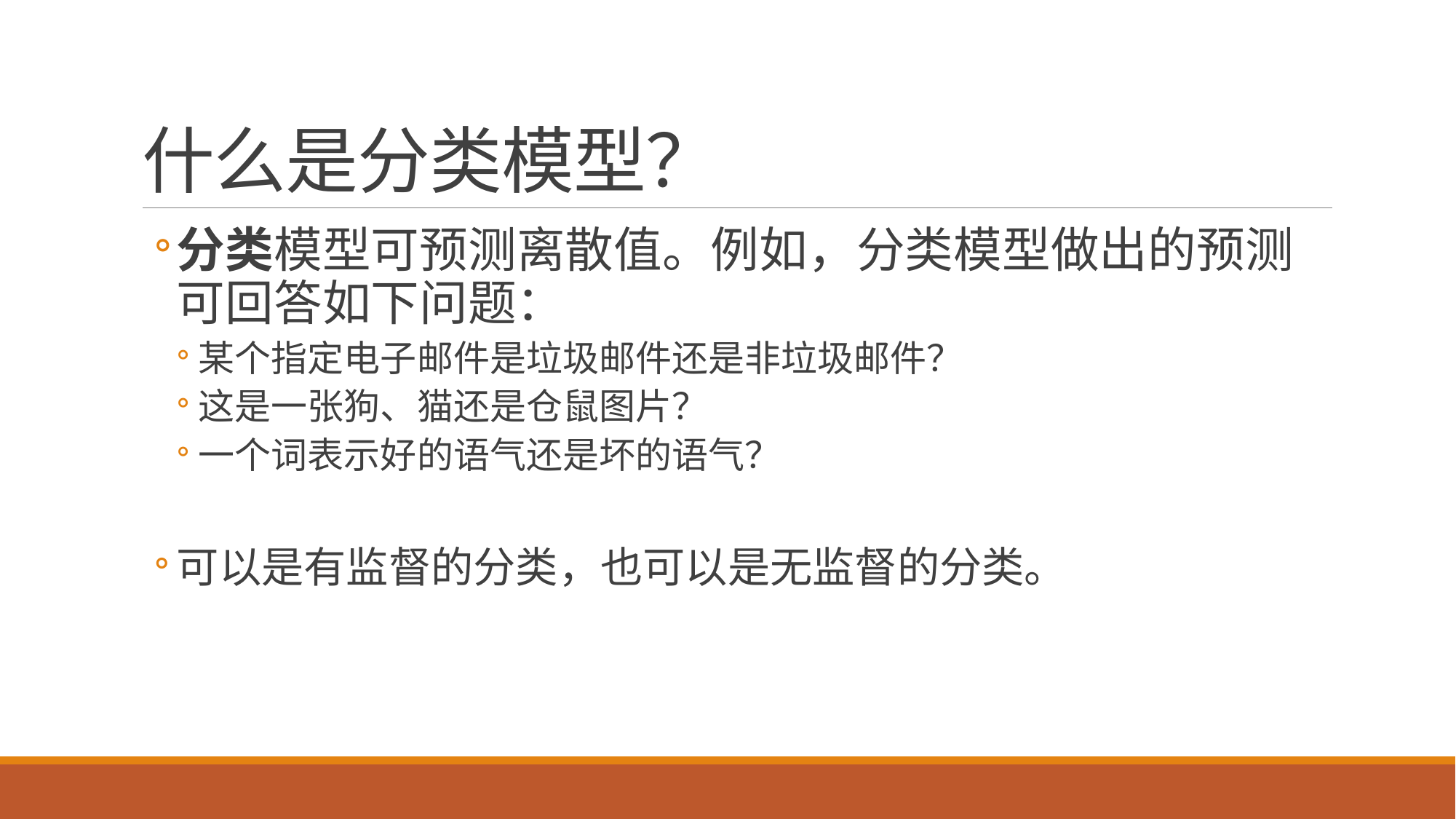

# 什么是分类模型？
分类模型可预测离散值。例如，分类模型做出的预测可回答如下问题：
某个指定电子邮件是垃圾邮件还是非垃圾邮件？
这是一张狗、猫还是仓鼠图片？
一个词表示好的语气还是坏的语气？

可以是有监督的分类，也可以是无监督的分类。